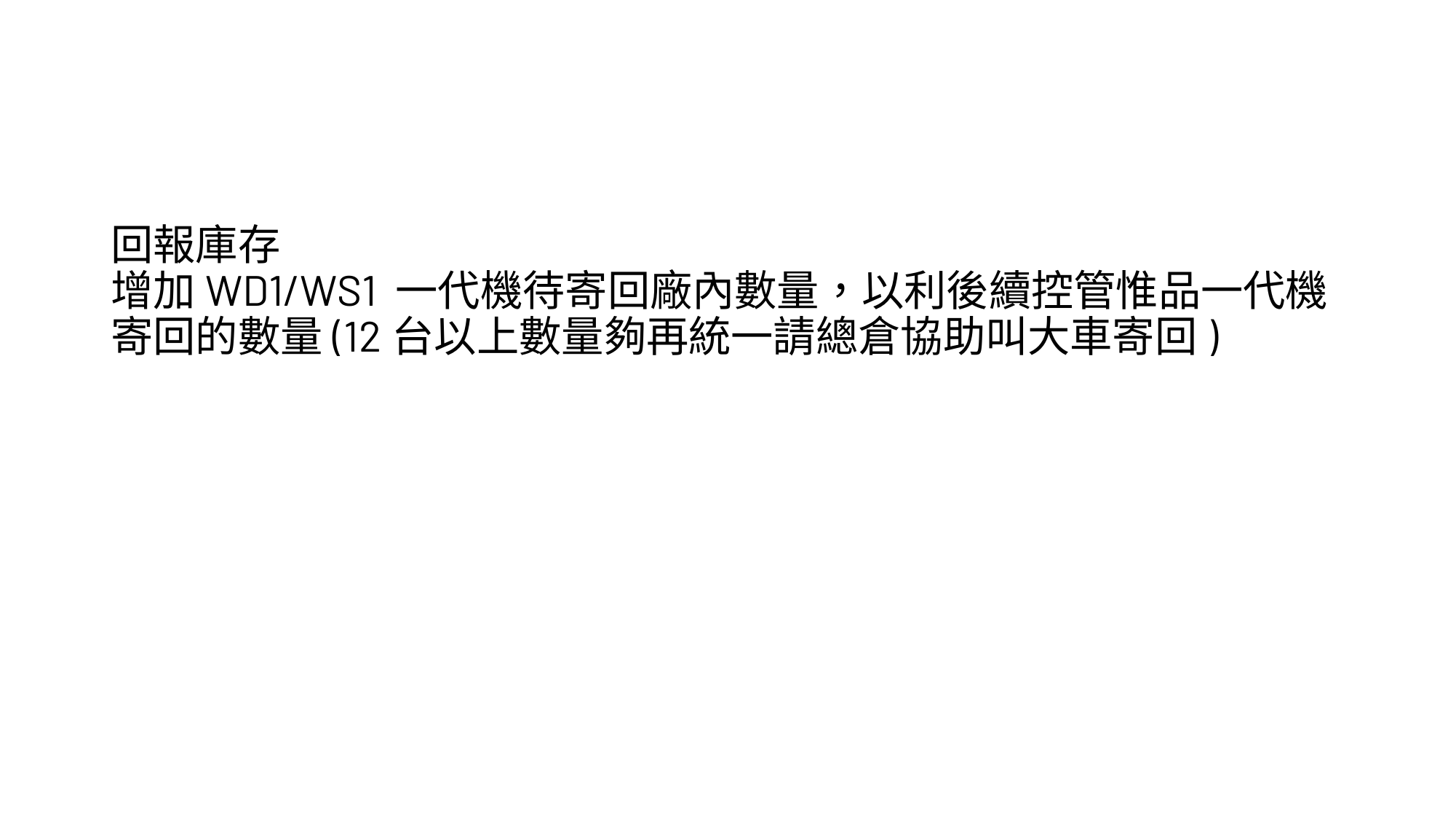

回報庫存
增加WD1/WS1 一代機待寄回廠內數量，以利後續控管惟品一代機寄回的數量(12台以上數量夠再統一請總倉協助叫大車寄回)